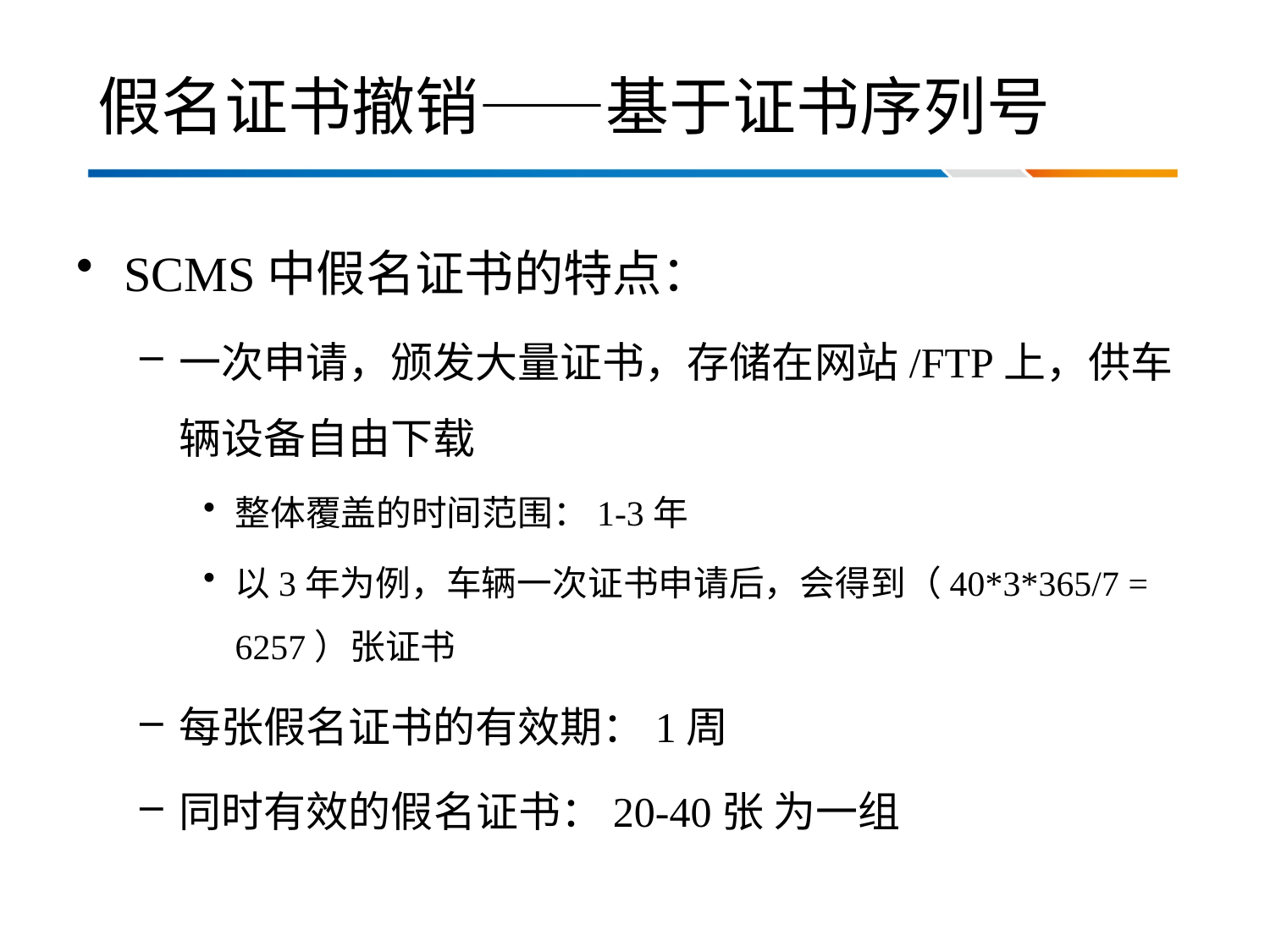

# 假名证书撤销——基于证书序列号
SCMS中假名证书的特点：
一次申请，颁发大量证书，存储在网站/FTP上，供车辆设备自由下载
整体覆盖的时间范围：1-3年
以3年为例，车辆一次证书申请后，会得到（40*3*365/7 = 6257）张证书
每张假名证书的有效期：1周
同时有效的假名证书：20-40张 为一组